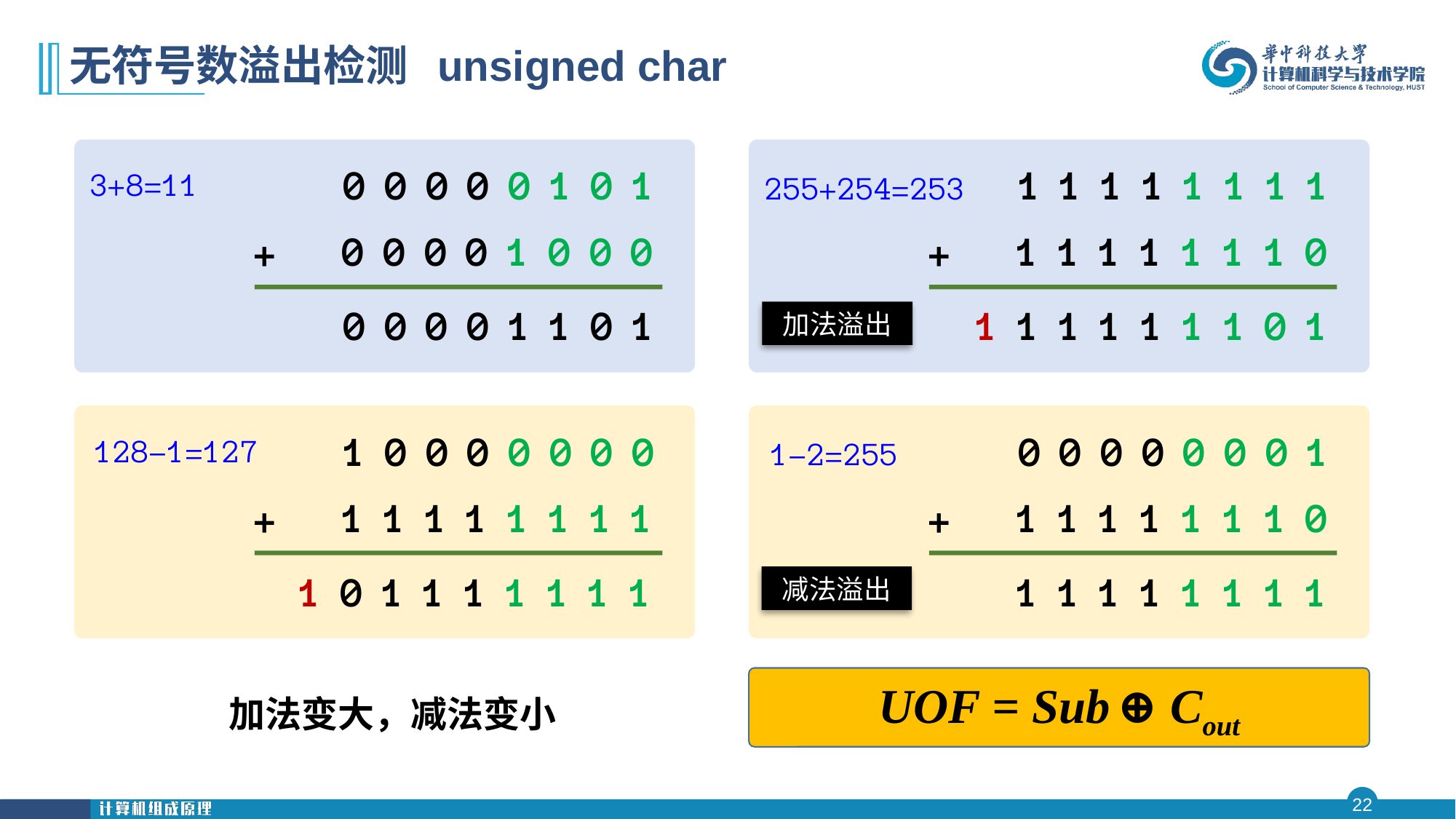

# 无符号数溢出检测  unsigned char

00000101
00001000
+

00001101

3+8=11

11111111
11111110
+

111111101

255+254=253
加法溢出

10000000
11111111
+

101111111

128-1=127

00000001
11111110
+

11111111

1-2=255
减法溢出
UOF = Sub ⊕ Cout
加法变大，减法变小